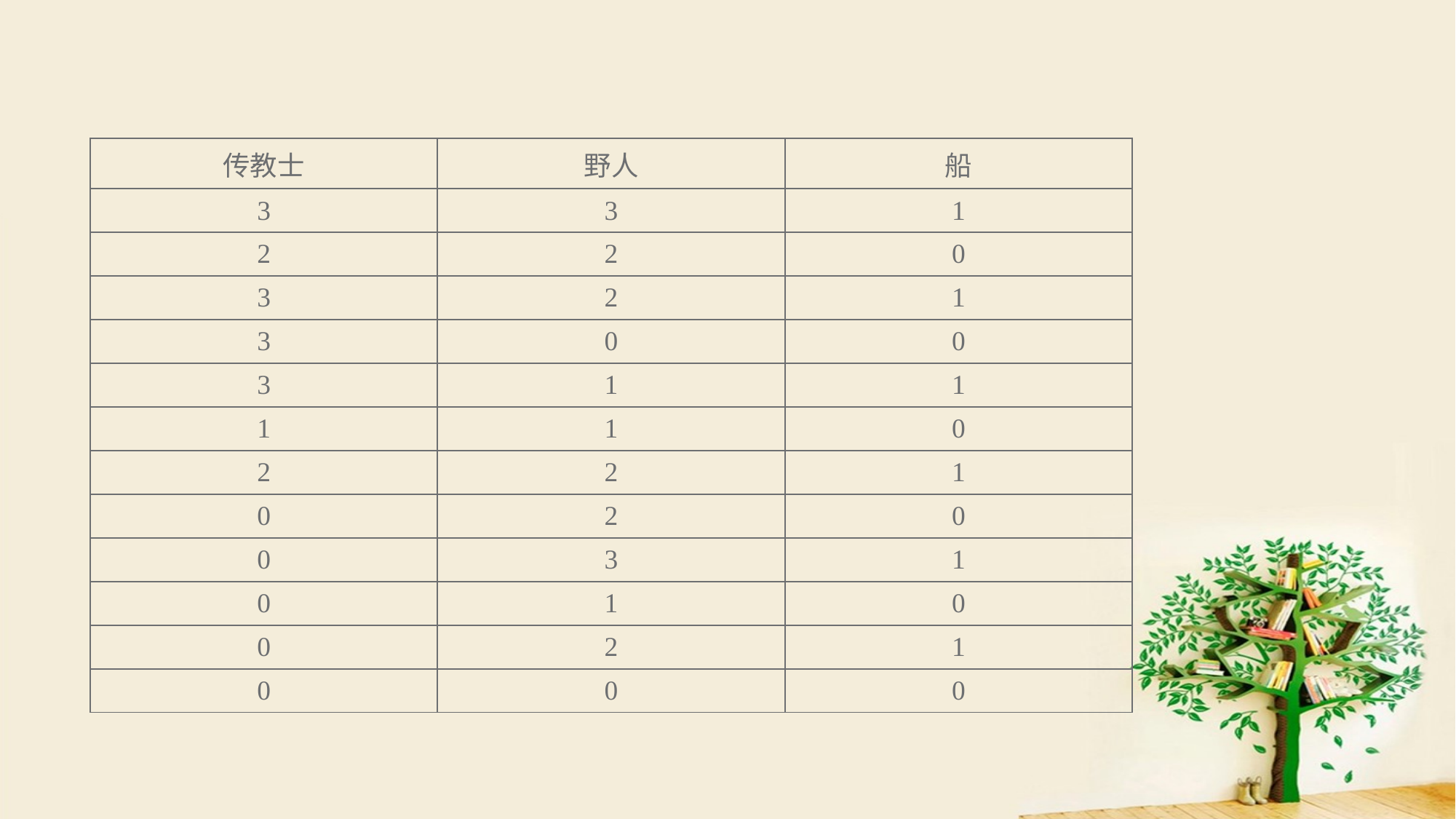

| 传教士 | 野人 | 船 |
| --- | --- | --- |
| 3 | 3 | 1 |
| 2 | 2 | 0 |
| 3 | 2 | 1 |
| 3 | 0 | 0 |
| 3 | 1 | 1 |
| 1 | 1 | 0 |
| 2 | 2 | 1 |
| 0 | 2 | 0 |
| 0 | 3 | 1 |
| 0 | 1 | 0 |
| 0 | 2 | 1 |
| 0 | 0 | 0 |